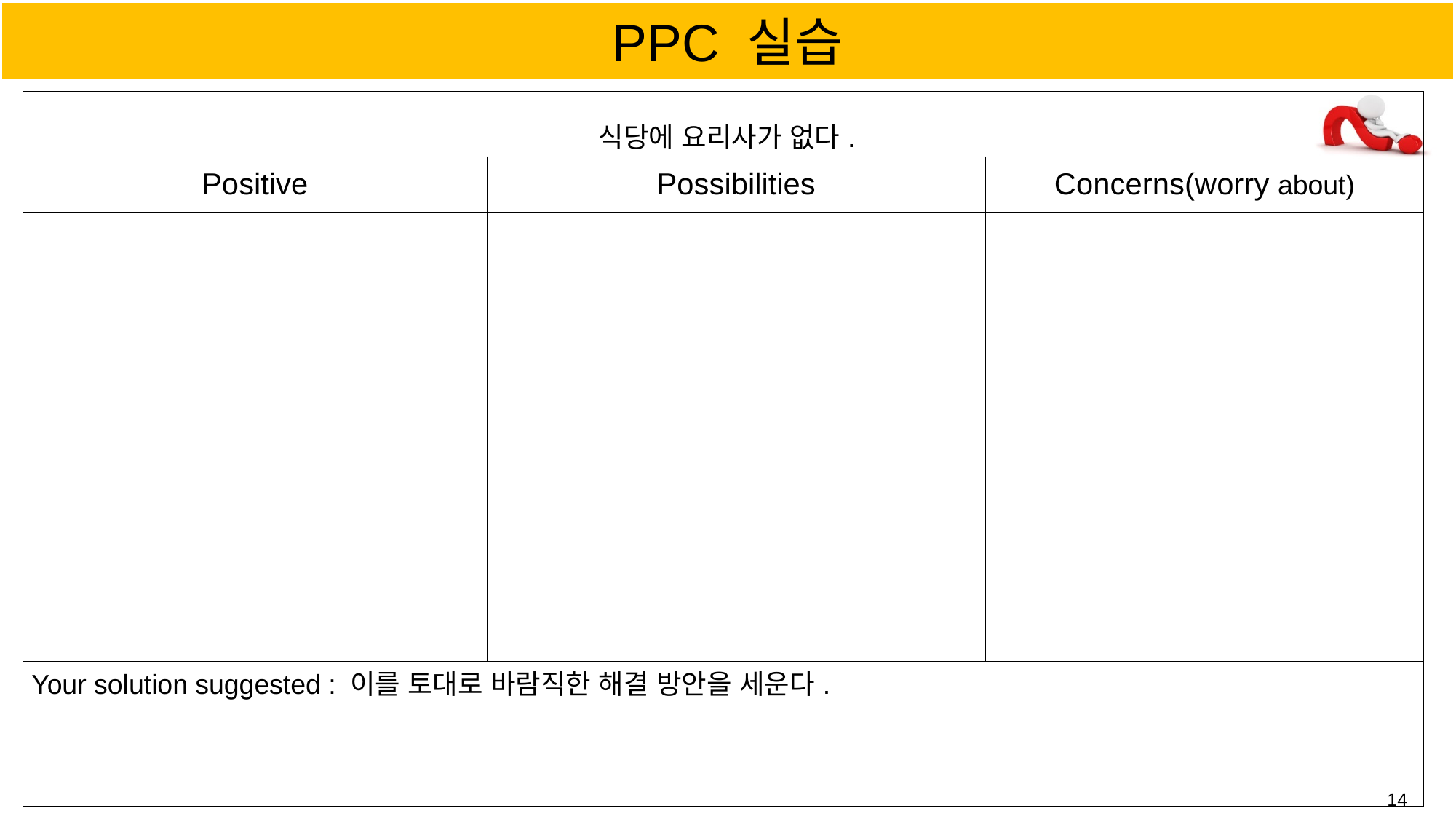

# PPC 실습
PPC 기법 실습 읽은 내용에 대해 생각해 보자
| 식당에 요리사가 없다. |  |  |
| --- | --- | --- |
| Positive | Possibilities | Concerns(worry about) |
|  |  |  |
| Your solution suggested : 이를 토대로 바람직한 해결 방안을 세운다. |  |  |